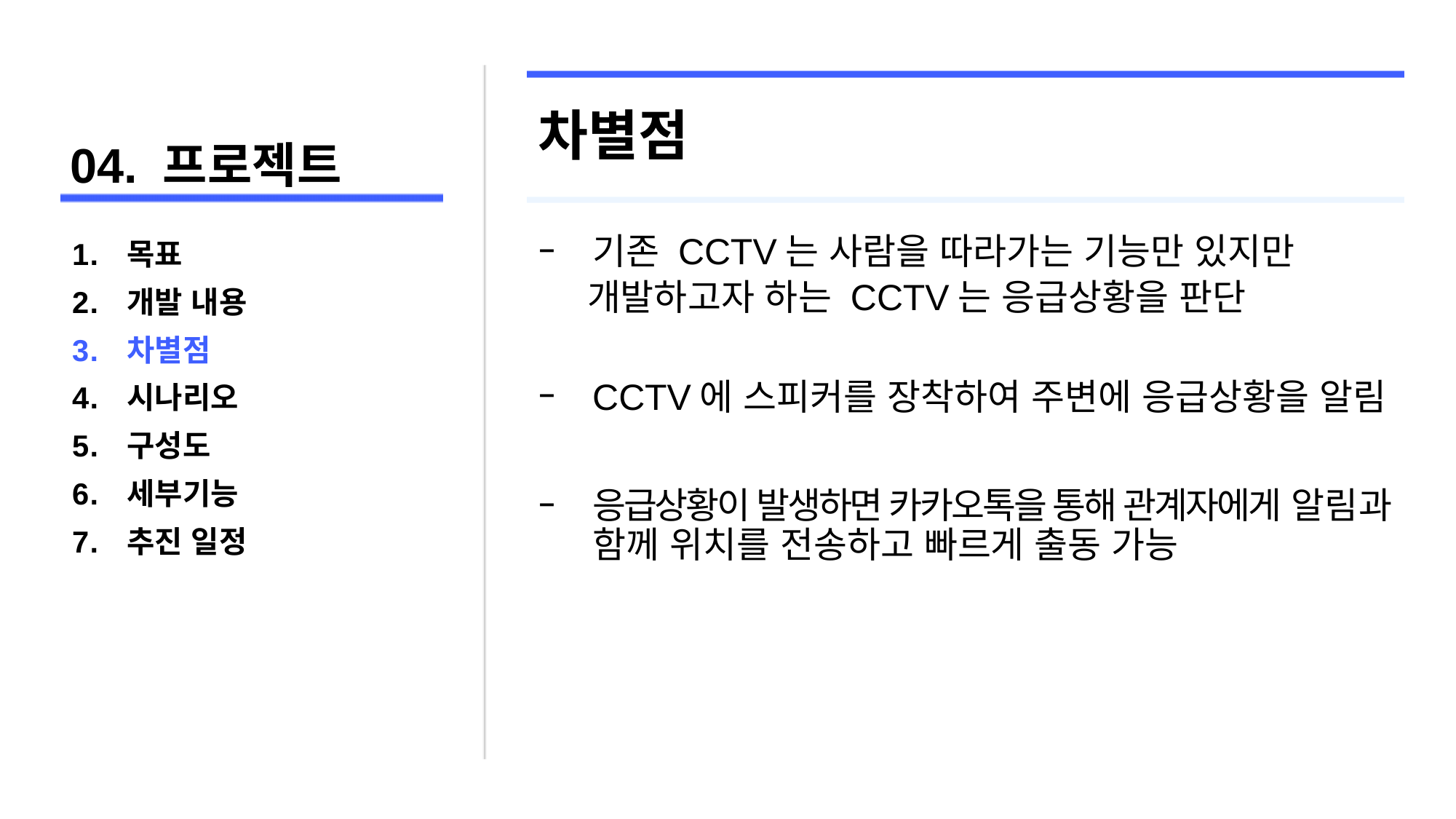

# 04. 프로젝트
차별점
기존 CCTV는 사람을 따라가는 기능만 있지만
    개발하고자 하는 CCTV는 응급상황을 판단

CCTV에 스피커를 장착하여 주변에 응급상황을 알림

응급상황이 발생하면 카카오톡을 통해 관계자에게 알림과 함께 위치를 전송하고 빠르게 출동 가능
목표
개발 내용
차별점
시나리오
구성도
세부기능
추진 일정